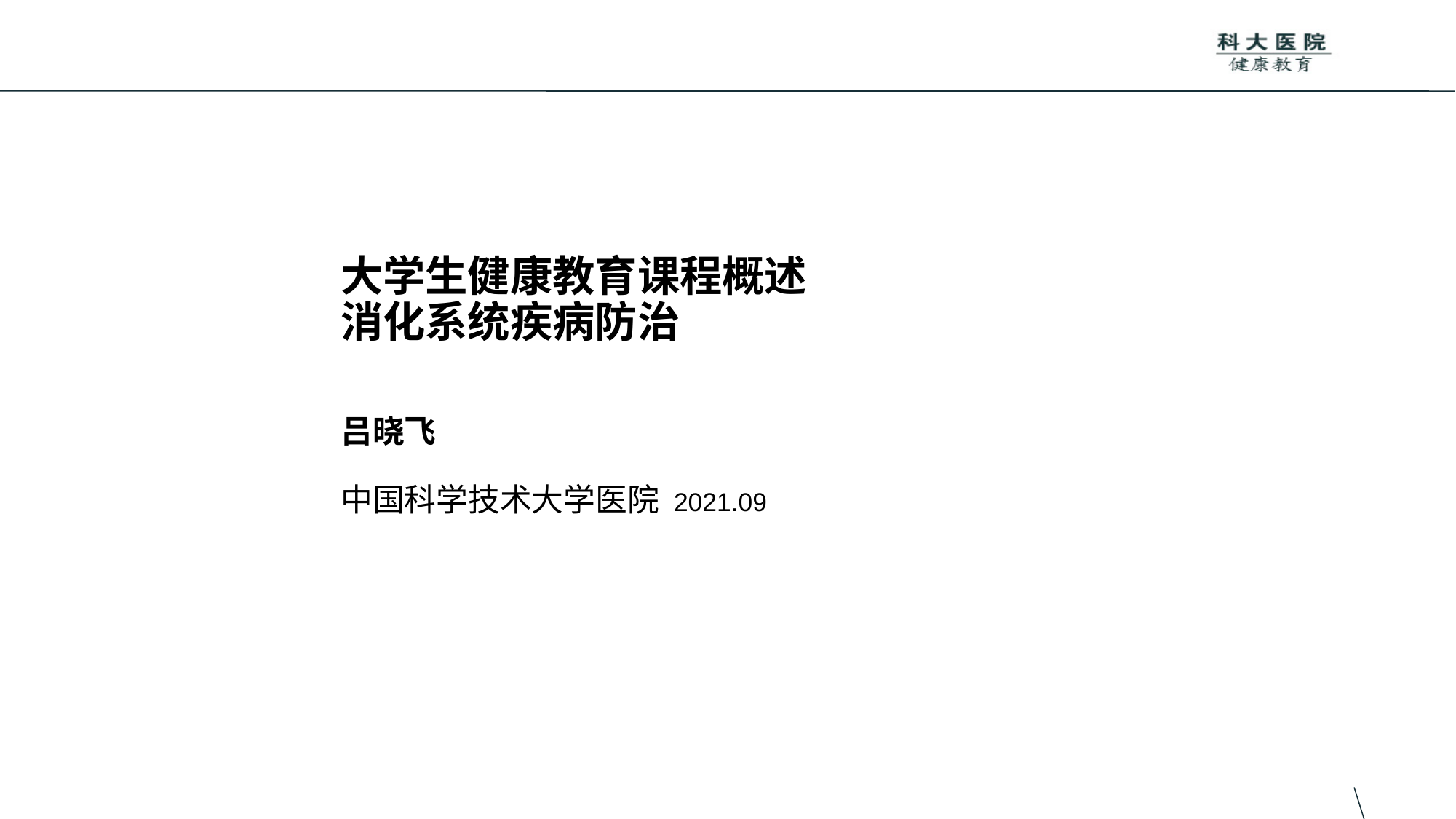

大学生健康教育课程概述
消化系统疾病防治
吕晓飞
中国科学技术大学医院 2021.09